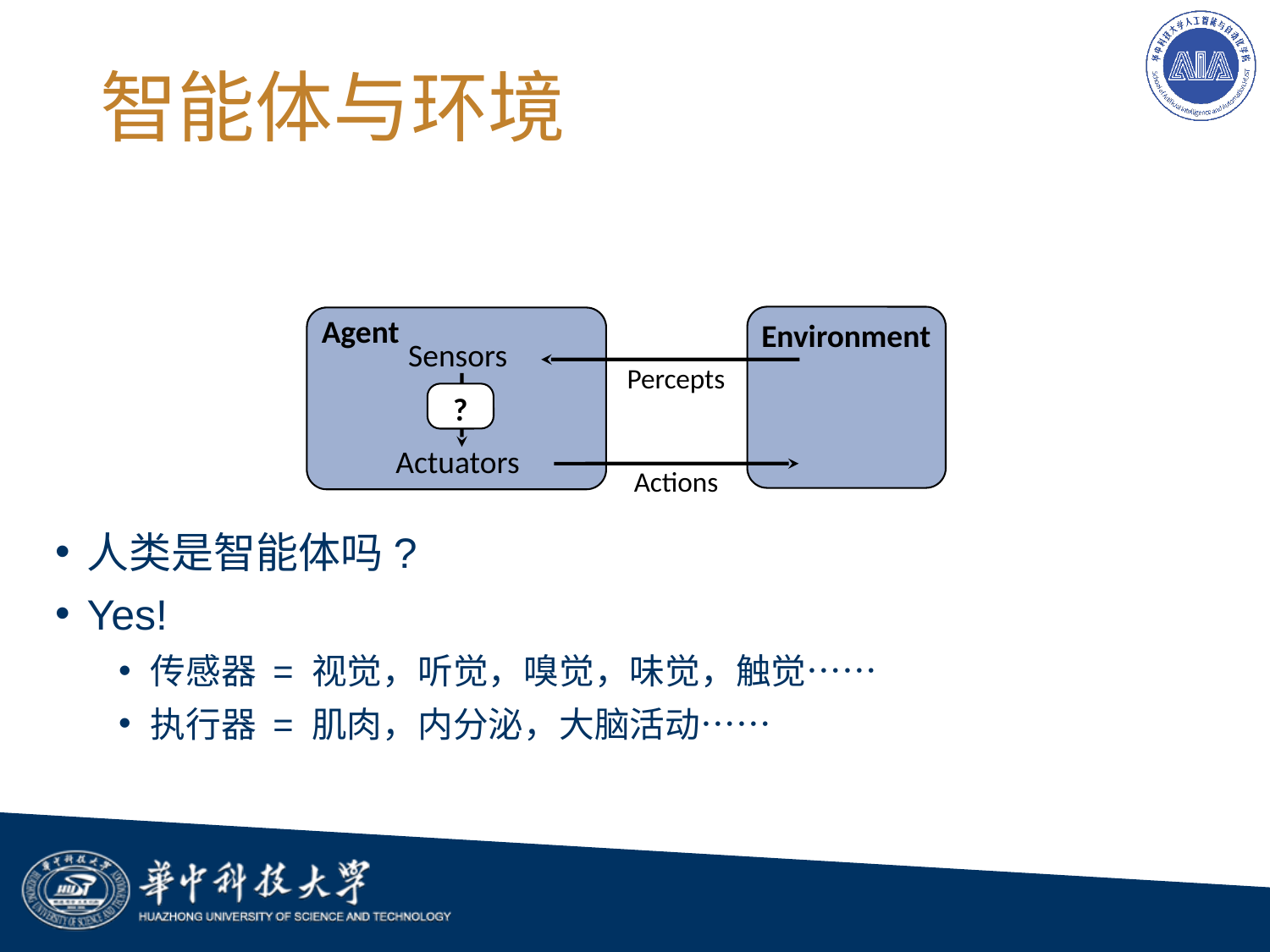

# 智能体与环境

Agent
Environment
Sensors
Actuators

Percepts

?

Actions
人类是智能体吗?
Yes!
传感器 = 视觉，听觉，嗅觉，味觉，触觉……
执行器 = 肌肉，内分泌，大脑活动……